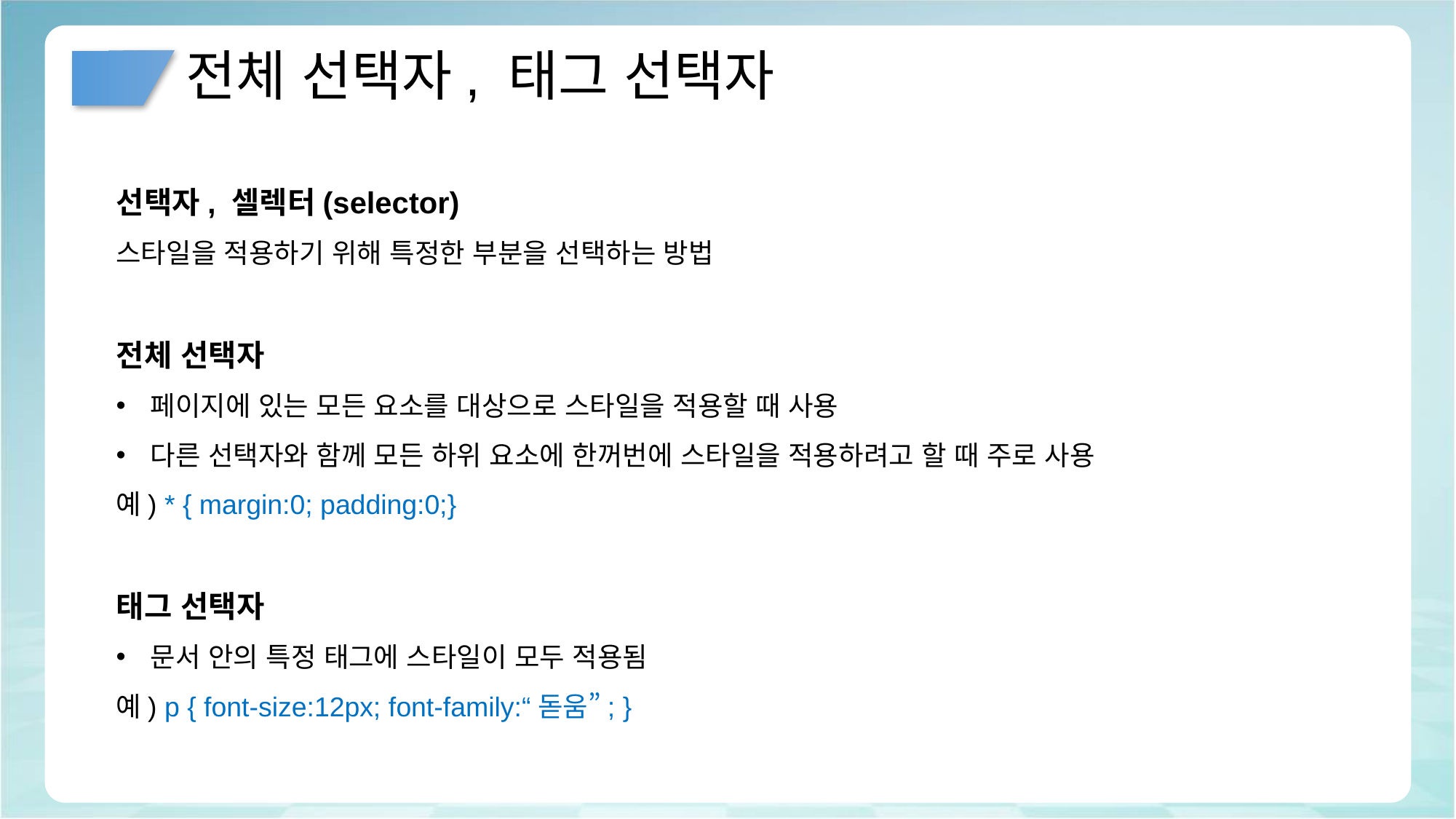

# 전체 선택자, 태그 선택자
선택자, 셀렉터(selector)
스타일을 적용하기 위해 특정한 부분을 선택하는 방법

전체 선택자
페이지에 있는 모든 요소를 대상으로 스타일을 적용할 때 사용
다른 선택자와 함께 모든 하위 요소에 한꺼번에 스타일을 적용하려고 할 때 주로 사용
예) * { margin:0; padding:0;}

태그 선택자
문서 안의 특정 태그에 스타일이 모두 적용됨
예) p { font-size:12px; font-family:“돋움”; }